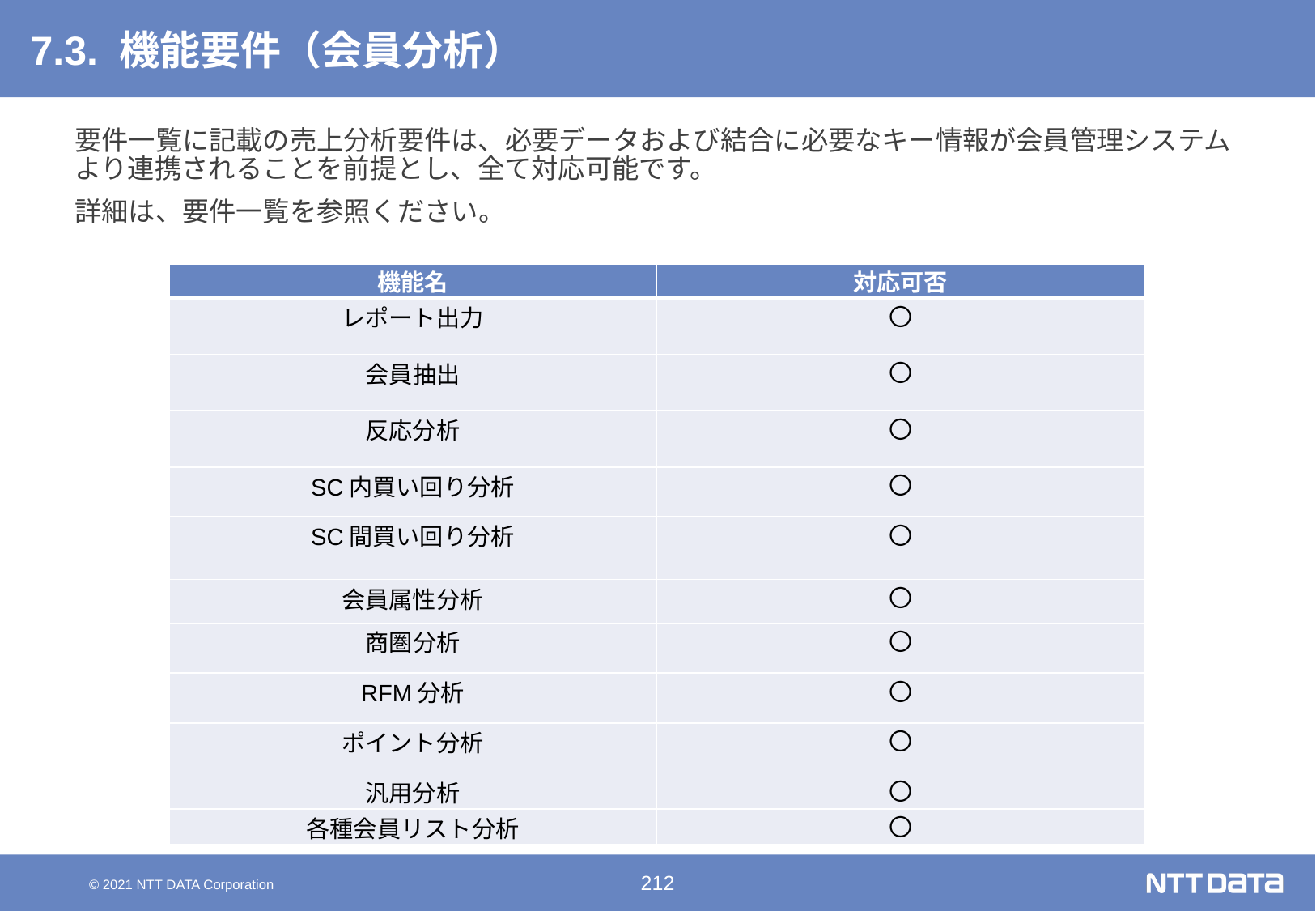

# 7.3. 機能要件（会員分析）
要件一覧に記載の売上分析要件は、必要データおよび結合に必要なキー情報が会員管理システムより連携されることを前提とし、全て対応可能です。
詳細は、要件一覧を参照ください。

| 機能名 | 対応可否 |
| --- | --- |
| レポート出力 | 〇 |
| 会員抽出 | 〇 |
| 反応分析 | 〇 |
| SC内買い回り分析 | 〇 |
| SC間買い回り分析 | 〇 |
| 会員属性分析 | 〇 |
| 商圏分析 | 〇 |
| RFM分析 | 〇 |
| ポイント分析 | 〇 |
| 汎用分析 | 〇 |
| 各種会員リスト分析 | 〇 |